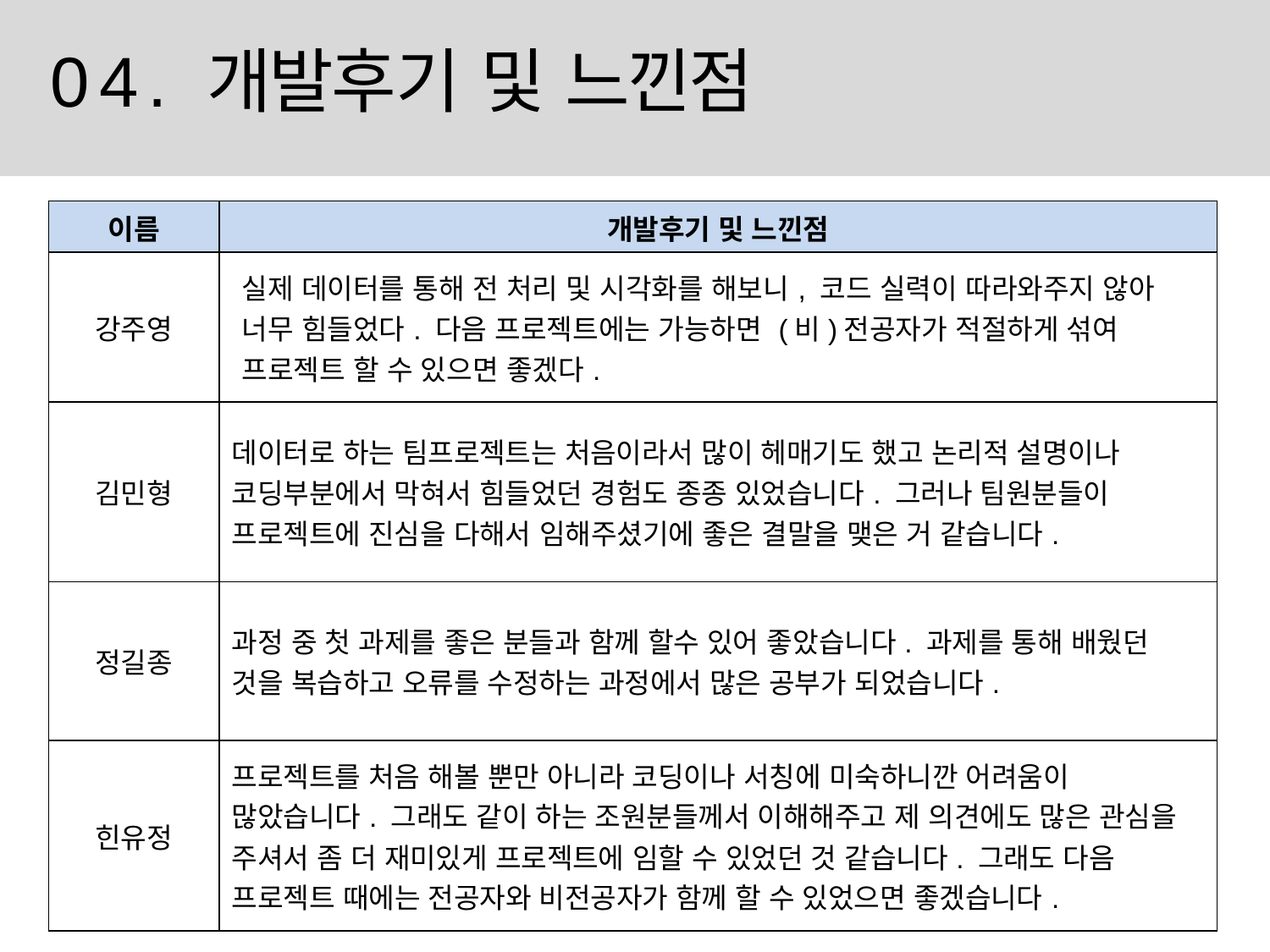

# 04. 개발후기 및 느낀점
| 이름 | 개발후기 및 느낀점 |
| --- | --- |
| 강주영 | 실제 데이터를 통해 전 처리 및 시각화를 해보니, 코드 실력이 따라와주지 않아 너무 힘들었다. 다음 프로젝트에는 가능하면 (비)전공자가 적절하게 섞여 프로젝트 할 수 있으면 좋겠다. |
| 김민형 | 데이터로 하는 팀프로젝트는 처음이라서 많이 헤매기도 했고 논리적 설명이나 코딩부분에서 막혀서 힘들었던 경험도 종종 있었습니다. 그러나 팀원분들이 프로젝트에 진심을 다해서 임해주셨기에 좋은 결말을 맺은 거 같습니다. |
| 정길종 | 과정 중 첫 과제를 좋은 분들과 함께 할수 있어 좋았습니다. 과제를 통해 배웠던 것을 복습하고 오류를 수정하는 과정에서 많은 공부가 되었습니다. |
| 힌유정 | 프로젝트를 처음 해볼 뿐만 아니라 코딩이나 서칭에 미숙하니깐 어려움이 많았습니다. 그래도 같이 하는 조원분들께서 이해해주고 제 의견에도 많은 관심을 주셔서 좀 더 재미있게 프로젝트에 임할 수 있었던 것 같습니다. 그래도 다음 프로젝트 때에는 전공자와 비전공자가 함께 할 수 있었으면 좋겠습니다. |